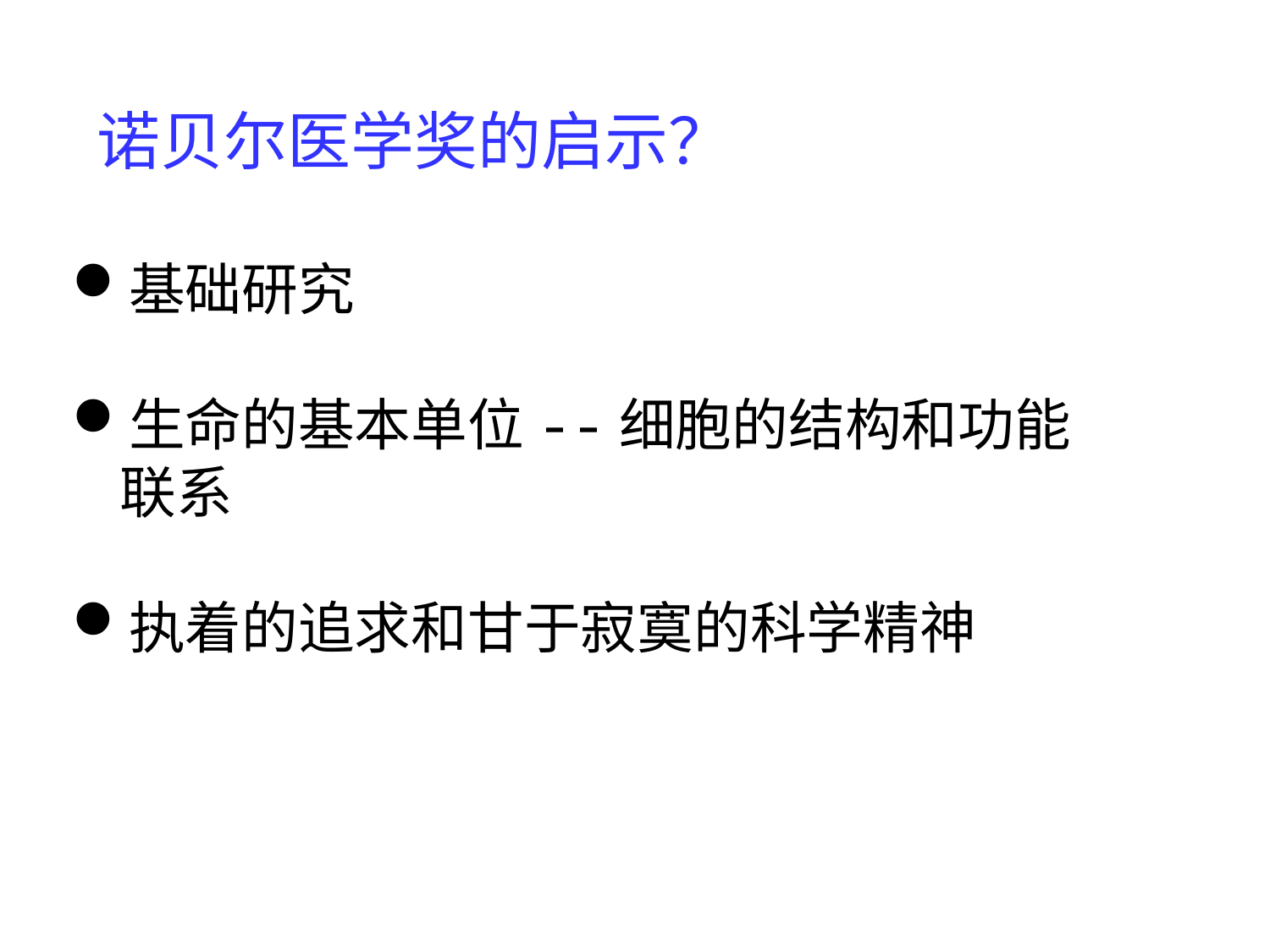

诺贝尔医学奖的启示？
基础研究

生命的基本单位--细胞的结构和功能联系

执着的追求和甘于寂寞的科学精神